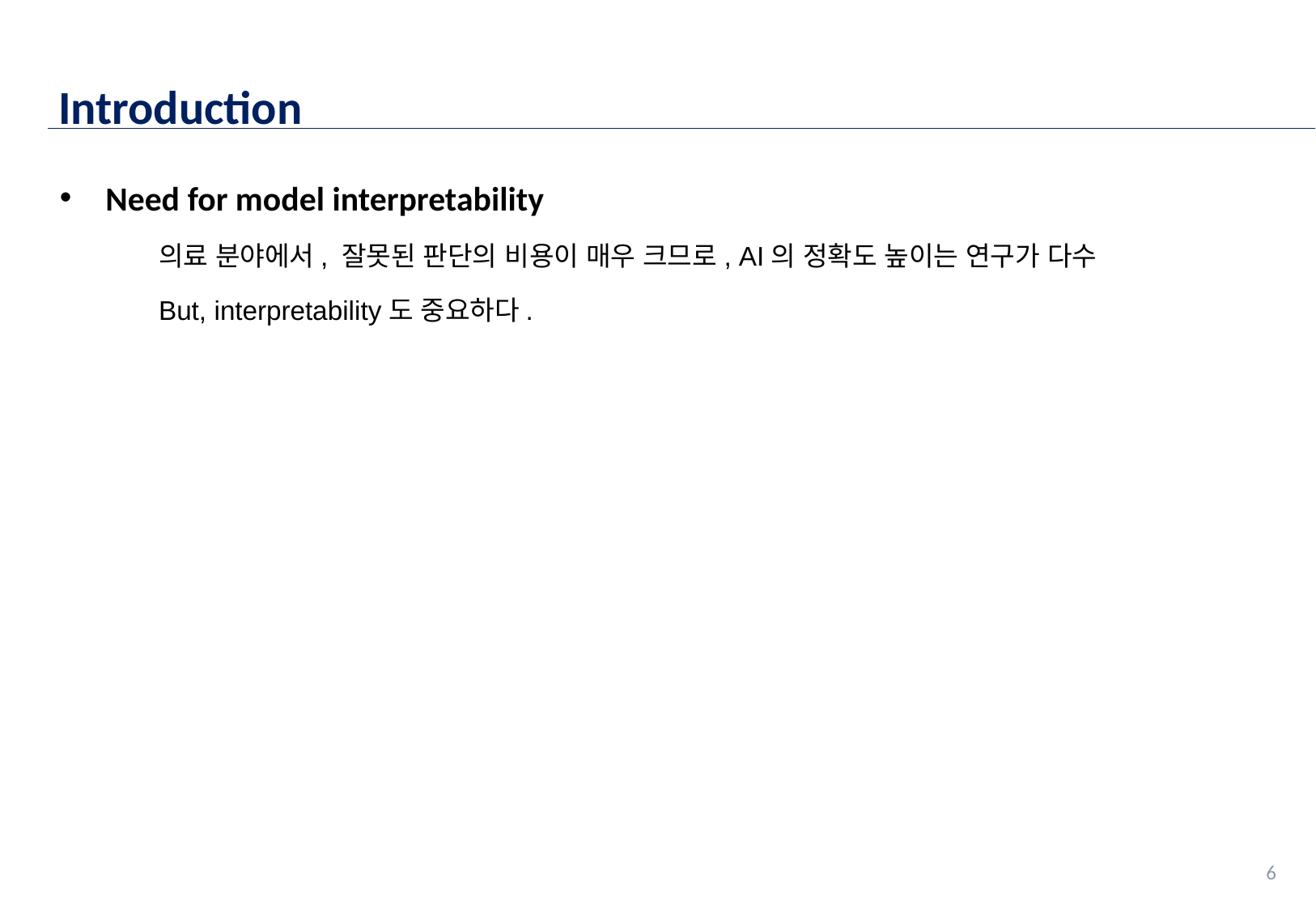

Introduction
Need for model interpretability
의료 분야에서, 잘못된 판단의 비용이 매우 크므로, AI의 정확도 높이는 연구가 다수
But, interpretability도 중요하다.

6